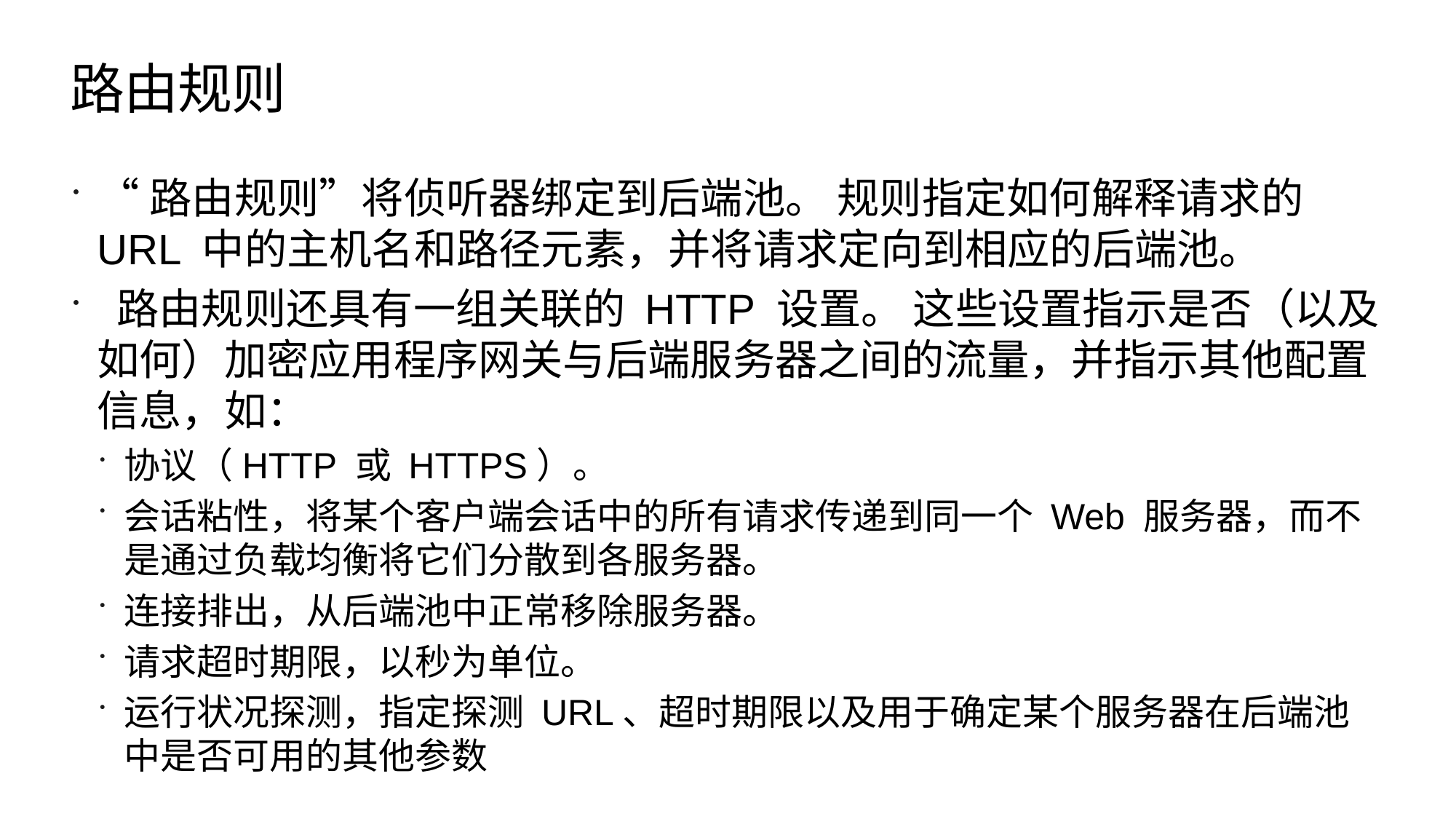

# 路由规则
“路由规则”将侦听器绑定到后端池。 规则指定如何解释请求的 URL 中的主机名和路径元素，并将请求定向到相应的后端池。
 路由规则还具有一组关联的 HTTP 设置。 这些设置指示是否（以及如何）加密应用程序网关与后端服务器之间的流量，并指示其他配置信息，如：
协议（HTTP 或 HTTPS）。
会话粘性，将某个客户端会话中的所有请求传递到同一个 Web 服务器，而不是通过负载均衡将它们分散到各服务器。
连接排出，从后端池中正常移除服务器。
请求超时期限，以秒为单位。
运行状况探测，指定探测 URL、超时期限以及用于确定某个服务器在后端池中是否可用的其他参数